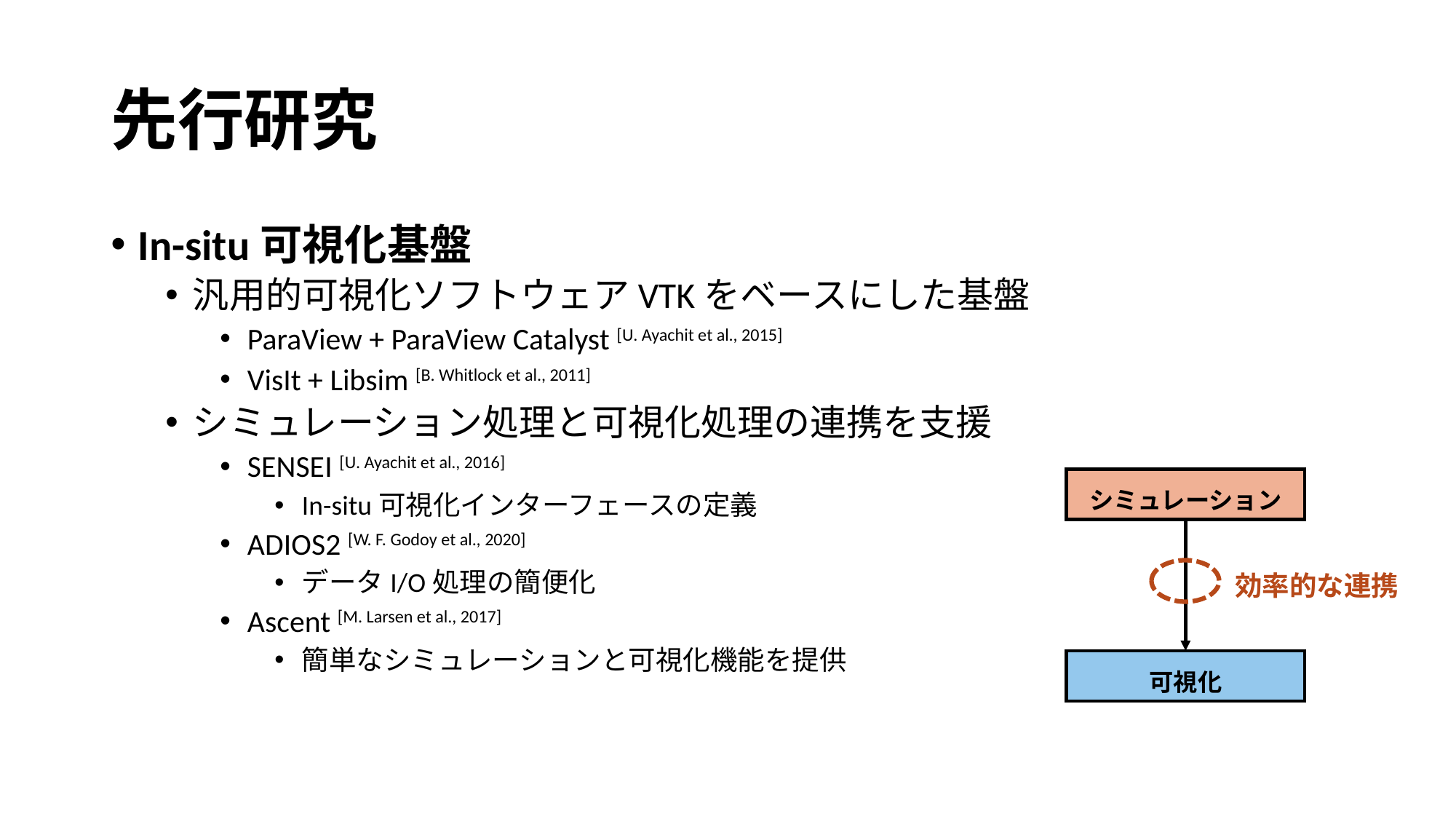

# 先行研究
In-situ可視化基盤
汎用的可視化ソフトウェアVTKをベースにした基盤
ParaView + ParaView Catalyst [U. Ayachit et al., 2015]
VisIt + Libsim [B. Whitlock et al., 2011]
シミュレーション処理と可視化処理の連携を支援
SENSEI [U. Ayachit et al., 2016]
In-situ可視化インターフェースの定義
ADIOS2 [W. F. Godoy et al., 2020]
データI/O処理の簡便化
Ascent [M. Larsen et al., 2017]
簡単なシミュレーションと可視化機能を提供
シミュレーション

効率的な連携
可視化